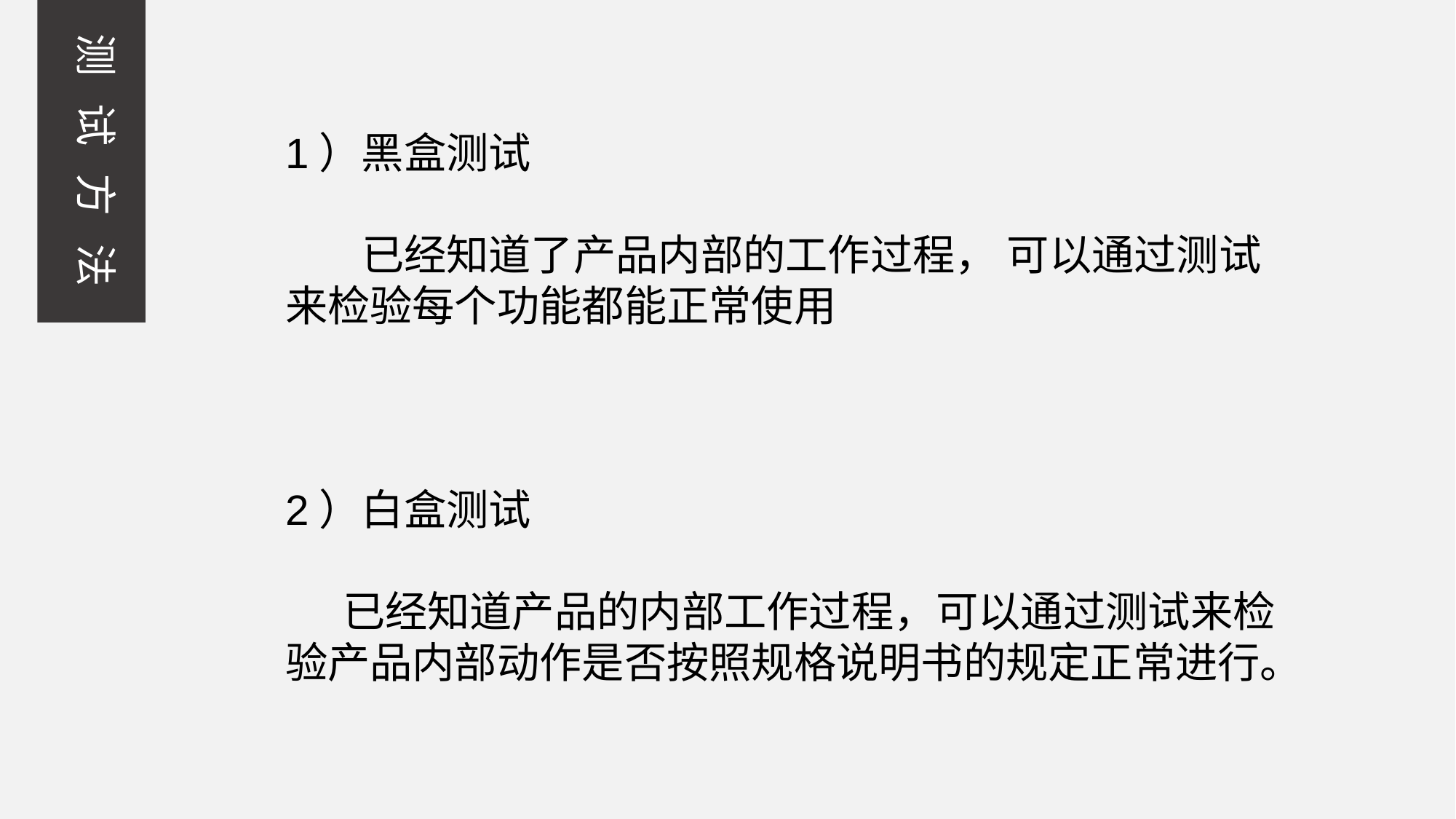

测 试 方 法
1）黑盒测试

       已经知道了产品内部的工作过程， 可以通过测试来检验每个功能都能正常使用

2）白盒测试

     已经知道产品的内部工作过程，可以通过测试来检验产品内部动作是否按照规格说明书的规定正常进行。